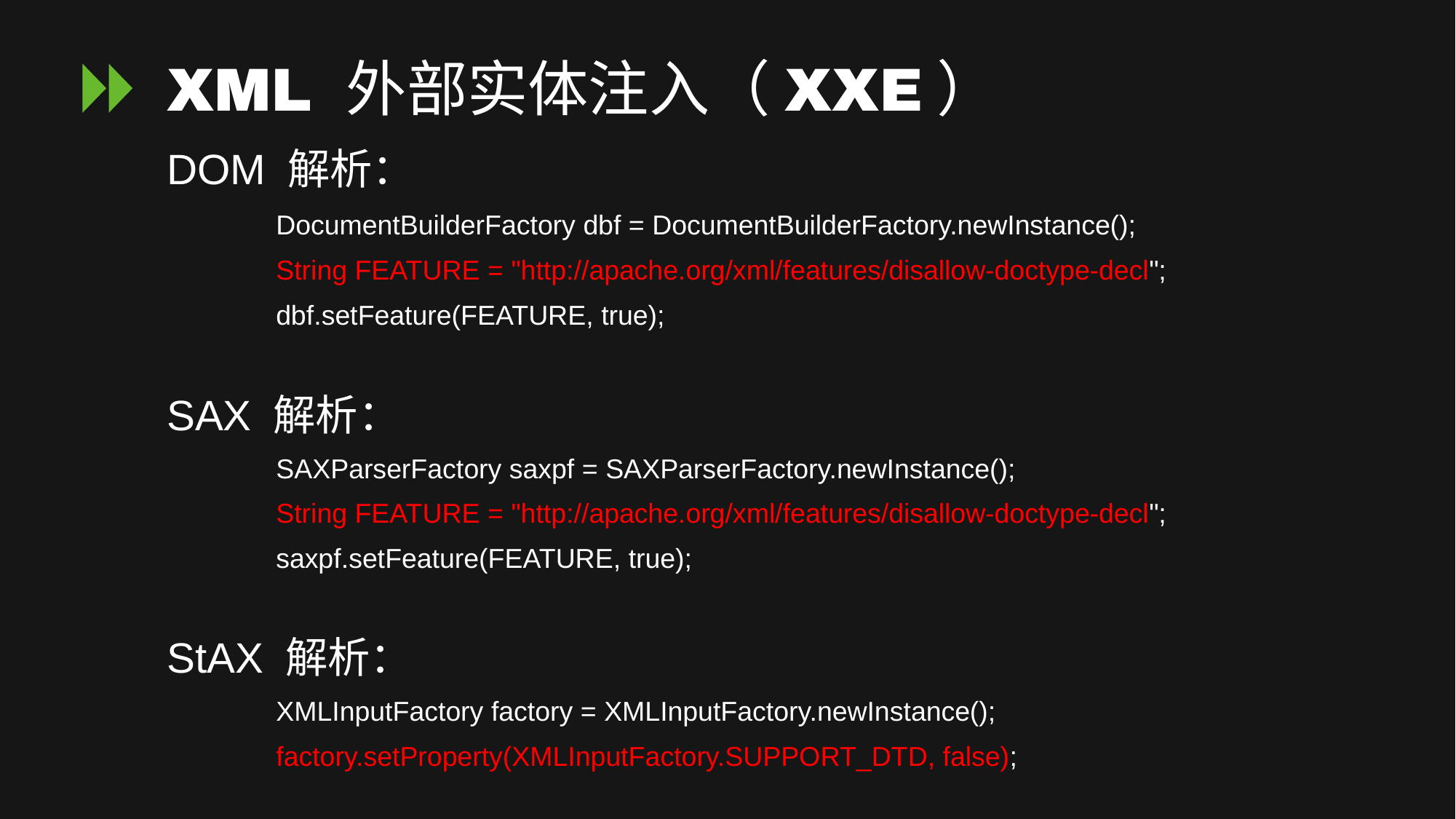

# XML 外部实体注入（XXE）
DOM 解析：
	DocumentBuilderFactory dbf = DocumentBuilderFactory.newInstance();
	String FEATURE = "http://apache.org/xml/features/disallow-doctype-decl";
	dbf.setFeature(FEATURE, true);

SAX 解析：
	SAXParserFactory saxpf = SAXParserFactory.newInstance();
	String FEATURE = "http://apache.org/xml/features/disallow-doctype-decl";
	saxpf.setFeature(FEATURE, true);

StAX 解析：
	XMLInputFactory factory = XMLInputFactory.newInstance();
	factory.setProperty(XMLInputFactory.SUPPORT_DTD, false);